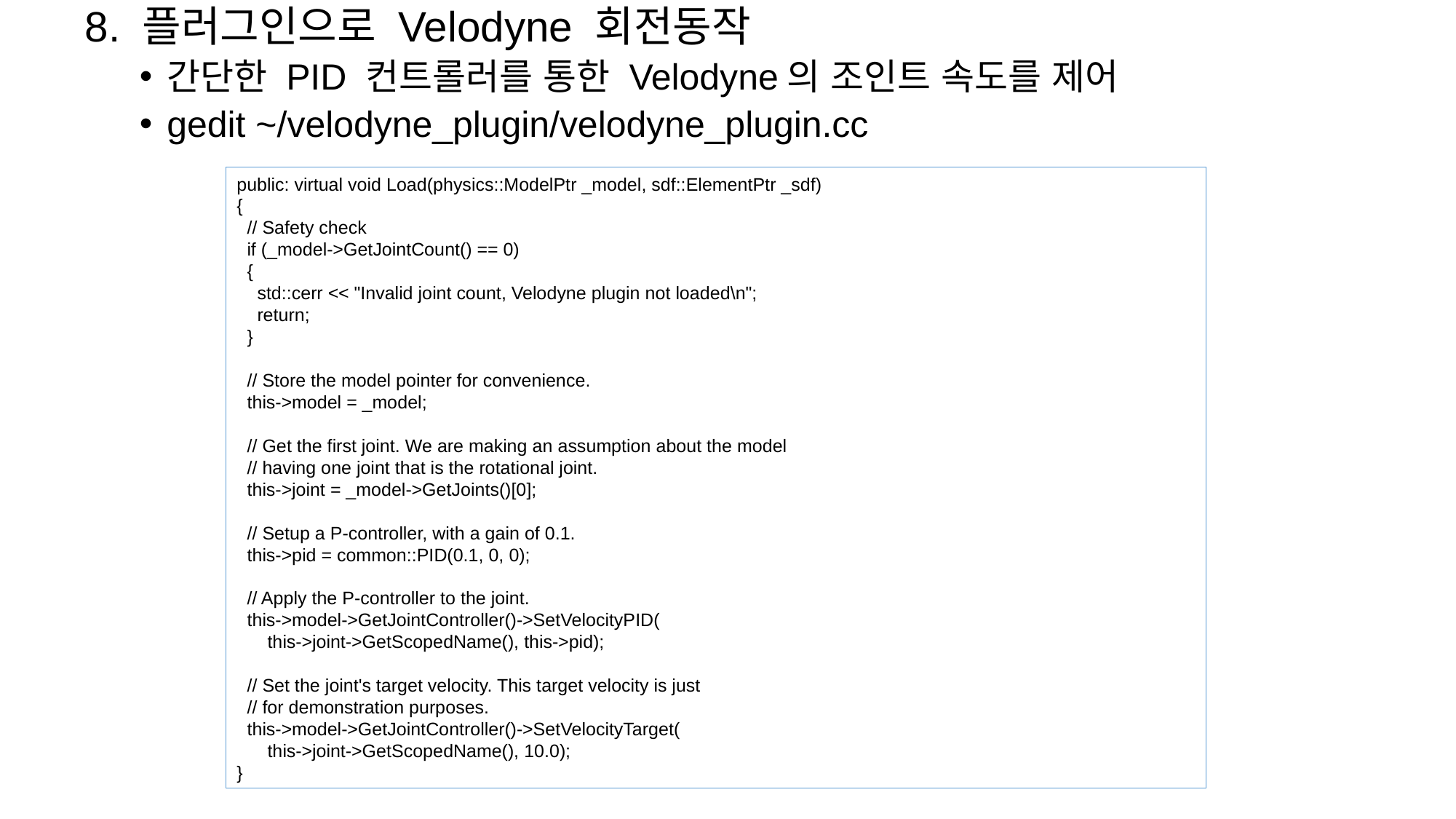

8. 플러그인으로 Velodyne 회전동작
간단한 PID 컨트롤러를 통한 Velodyne의 조인트 속도를 제어
gedit ~/velodyne_plugin/velodyne_plugin.cc
public: virtual void Load(physics::ModelPtr _model, sdf::ElementPtr _sdf)
{
  // Safety check
  if (_model->GetJointCount() == 0)
  {
    std::cerr << "Invalid joint count, Velodyne plugin not loaded\n";
    return;
  }

  // Store the model pointer for convenience.
  this->model = _model;

  // Get the first joint. We are making an assumption about the model
  // having one joint that is the rotational joint.
  this->joint = _model->GetJoints()[0];

  // Setup a P-controller, with a gain of 0.1.
  this->pid = common::PID(0.1, 0, 0);

  // Apply the P-controller to the joint.
  this->model->GetJointController()->SetVelocityPID(
      this->joint->GetScopedName(), this->pid);

  // Set the joint's target velocity. This target velocity is just
  // for demonstration purposes.
  this->model->GetJointController()->SetVelocityTarget(
      this->joint->GetScopedName(), 10.0);
}